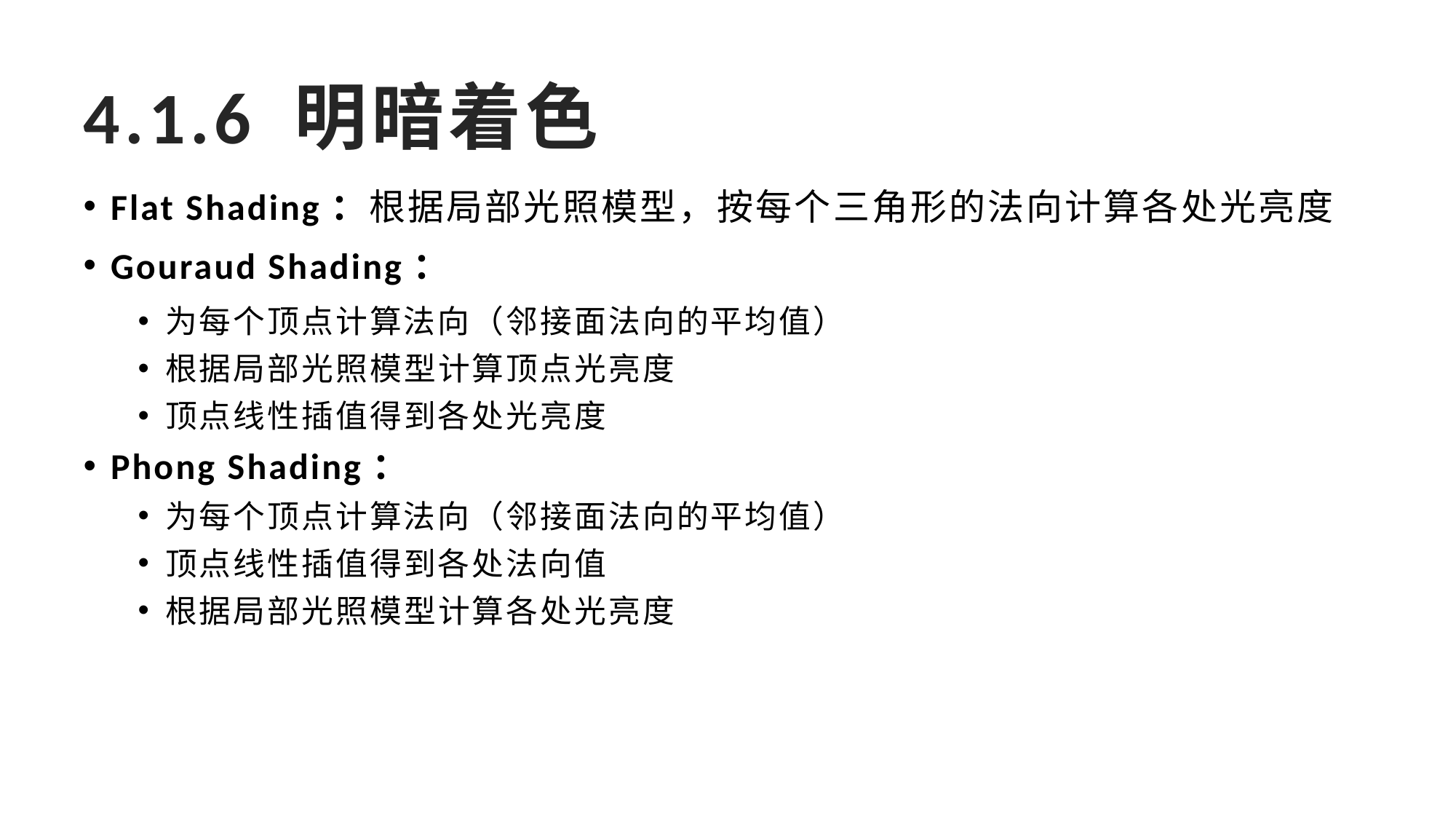

# 4.1.6 明暗着色
Flat Shading：根据局部光照模型，按每个三角形的法向计算各处光亮度
Gouraud Shading：
为每个顶点计算法向（邻接面法向的平均值）
根据局部光照模型计算顶点光亮度
顶点线性插值得到各处光亮度
Phong Shading：
为每个顶点计算法向（邻接面法向的平均值）
顶点线性插值得到各处法向值
根据局部光照模型计算各处光亮度